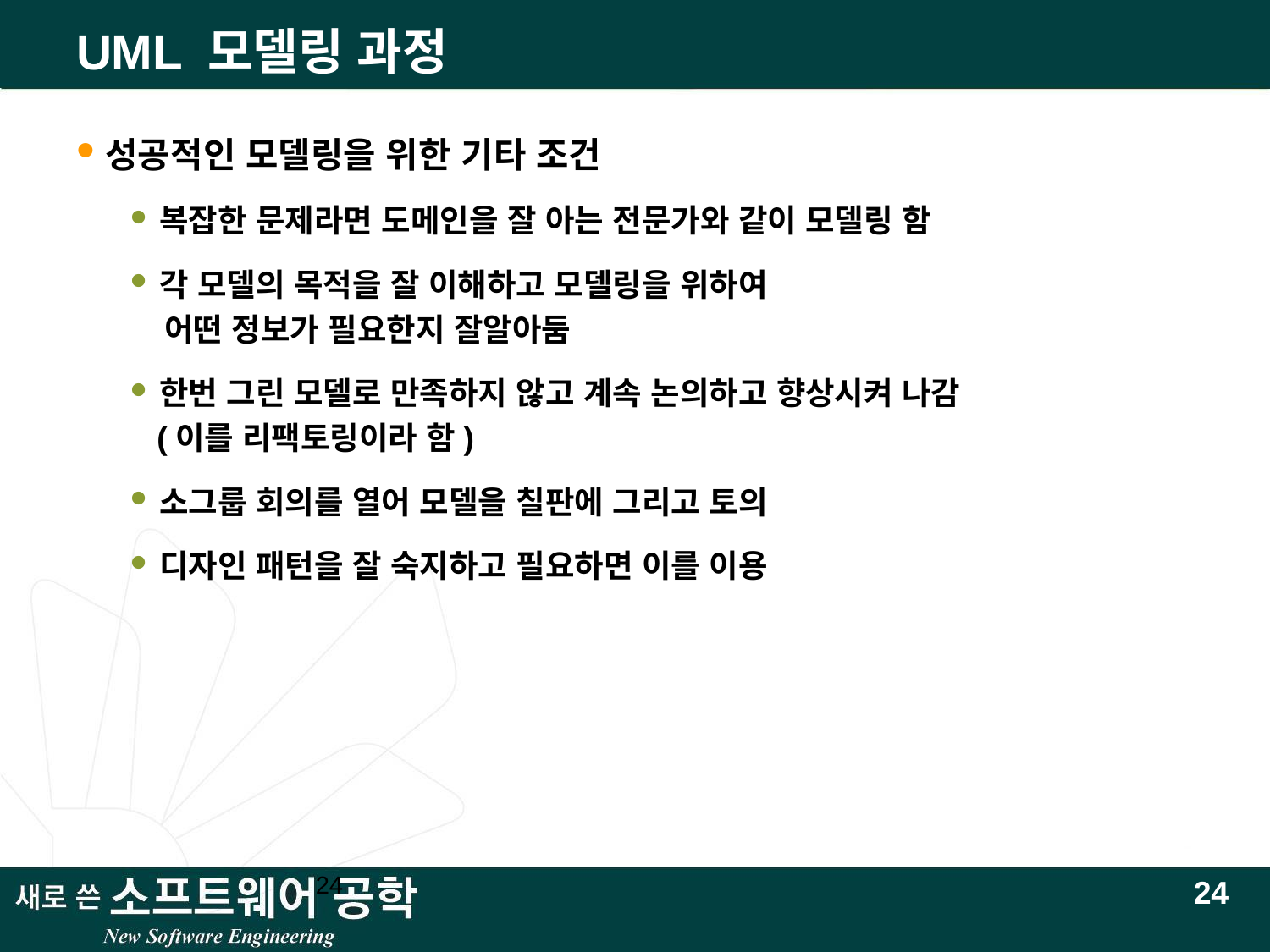

# UML 모델링 과정
성공적인 모델링을 위한 기타 조건

복잡한 문제라면 도메인을 잘 아는 전문가와 같이 모델링 함

각 모델의 목적을 잘 이해하고 모델링을 위하여
   어떤 정보가 필요한지 잘알아둠

한번 그린 모델로 만족하지 않고 계속 논의하고 향상시켜 나감
   (이를 리팩토링이라 함)

소그룹 회의를 열어 모델을 칠판에 그리고 토의

디자인 패턴을 잘 숙지하고 필요하면 이를 이용
24